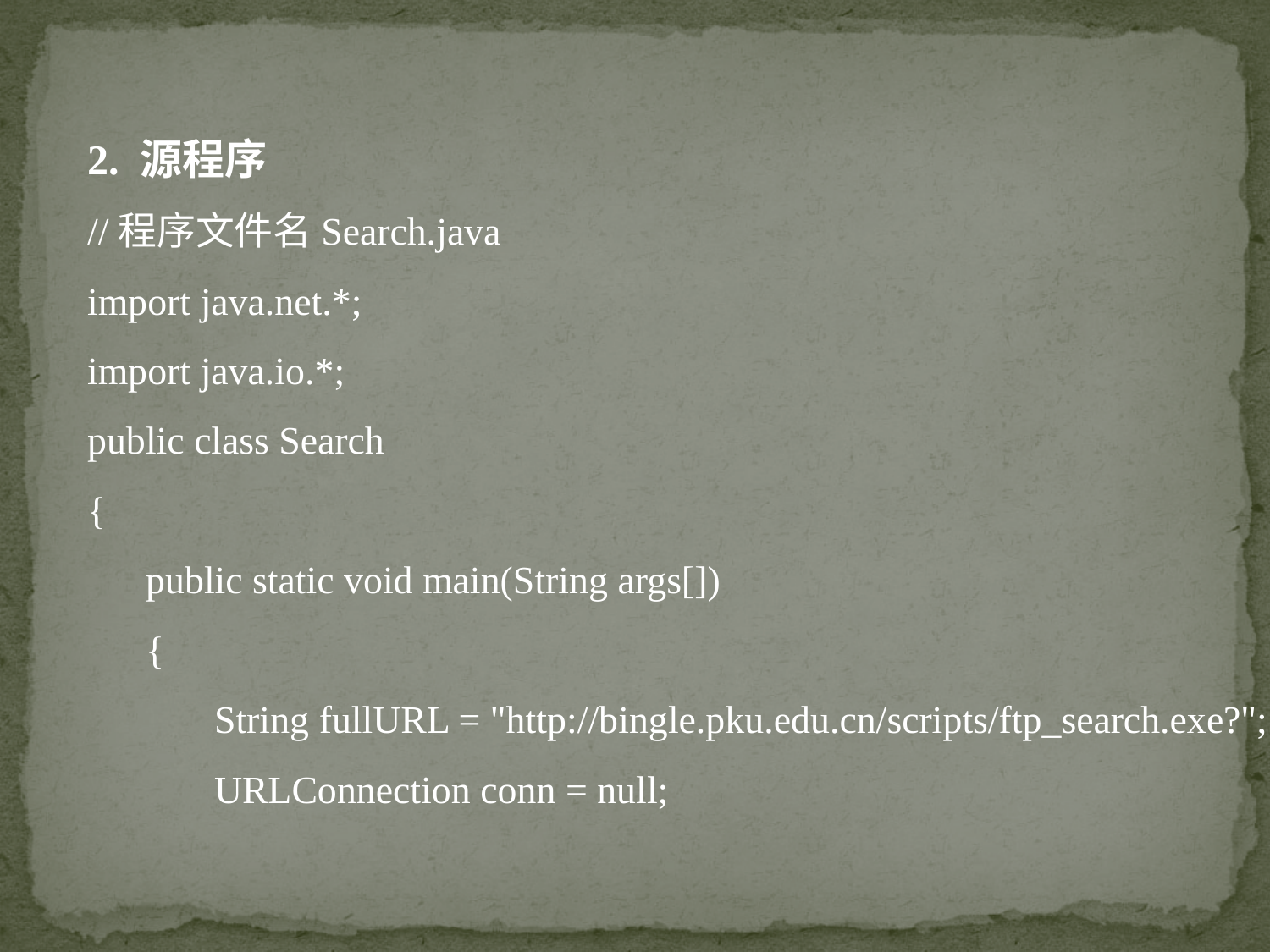

2. 源程序
//程序文件名Search.java
import java.net.*;
import java.io.*;
public class Search
{
      public static void main(String args[])
      {
	String fullURL = "http://bingle.pku.edu.cn/scripts/ftp_search.exe?";
	URLConnection conn = null;